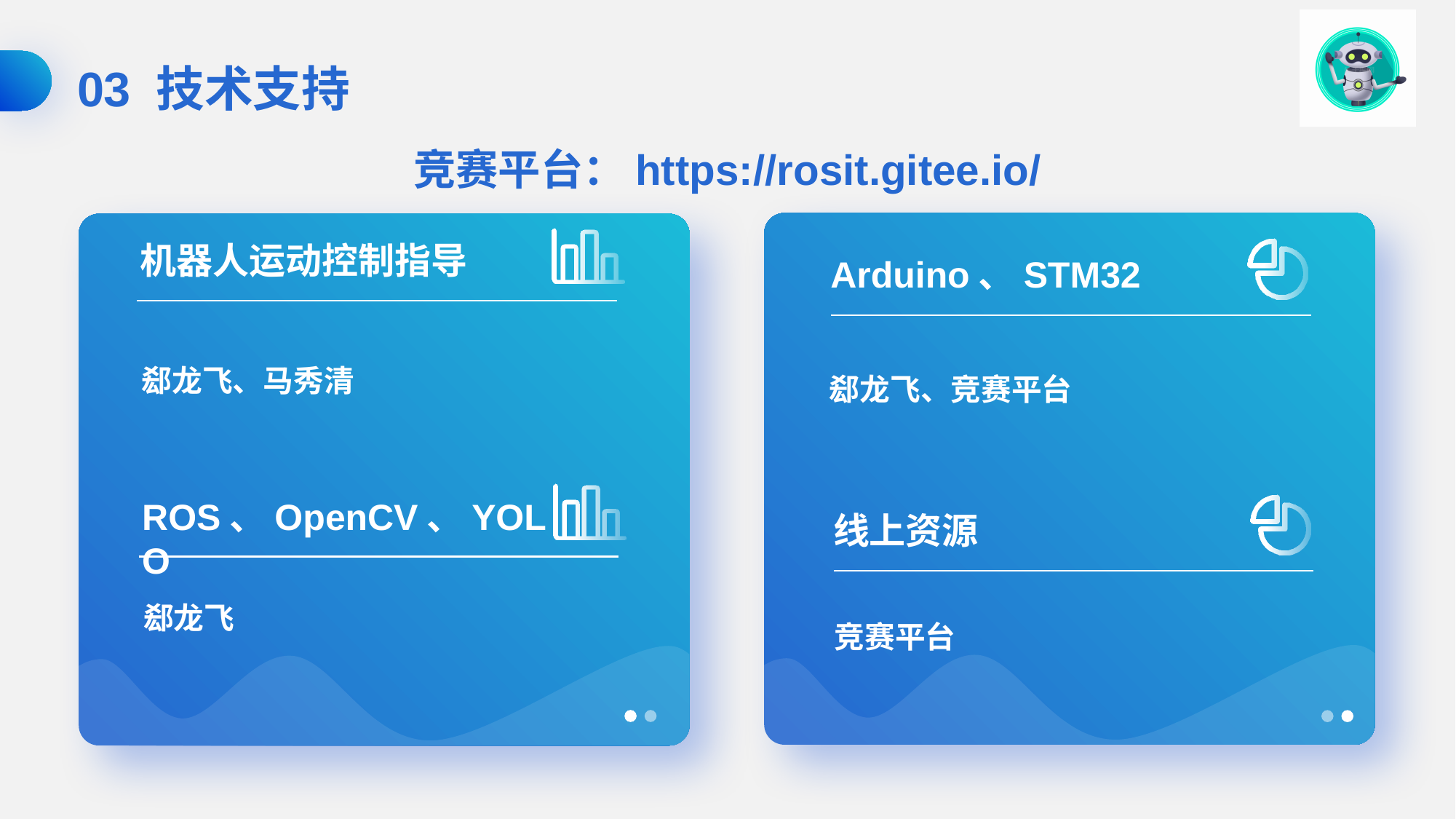

03 技术支持

竞赛平台：https://rosit.gitee.io/

机器人运动控制指导

Arduino、STM32
郄龙飞、马秀清
郄龙飞、竞赛平台

ROS、OpenCV、YOLO

线上资源
郄龙飞
竞赛平台